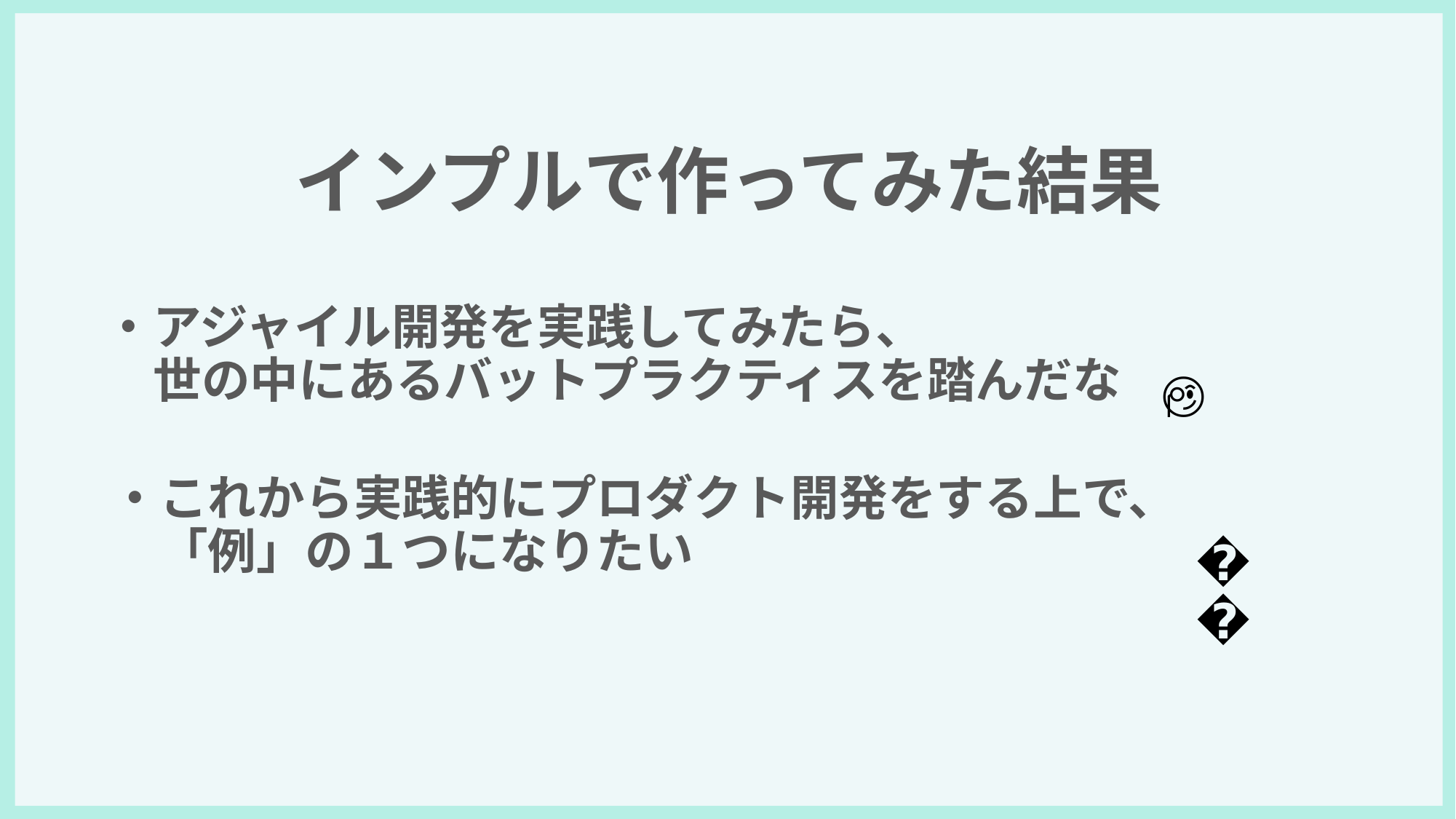

# インプルで作ってみた結果
・アジャイル開発を実践してみたら、
　世の中にあるバットプラクティスを踏んだな
🧐
・これから実践的にプロダクト開発をする上で、
　「例」の１つになりたい
🦀